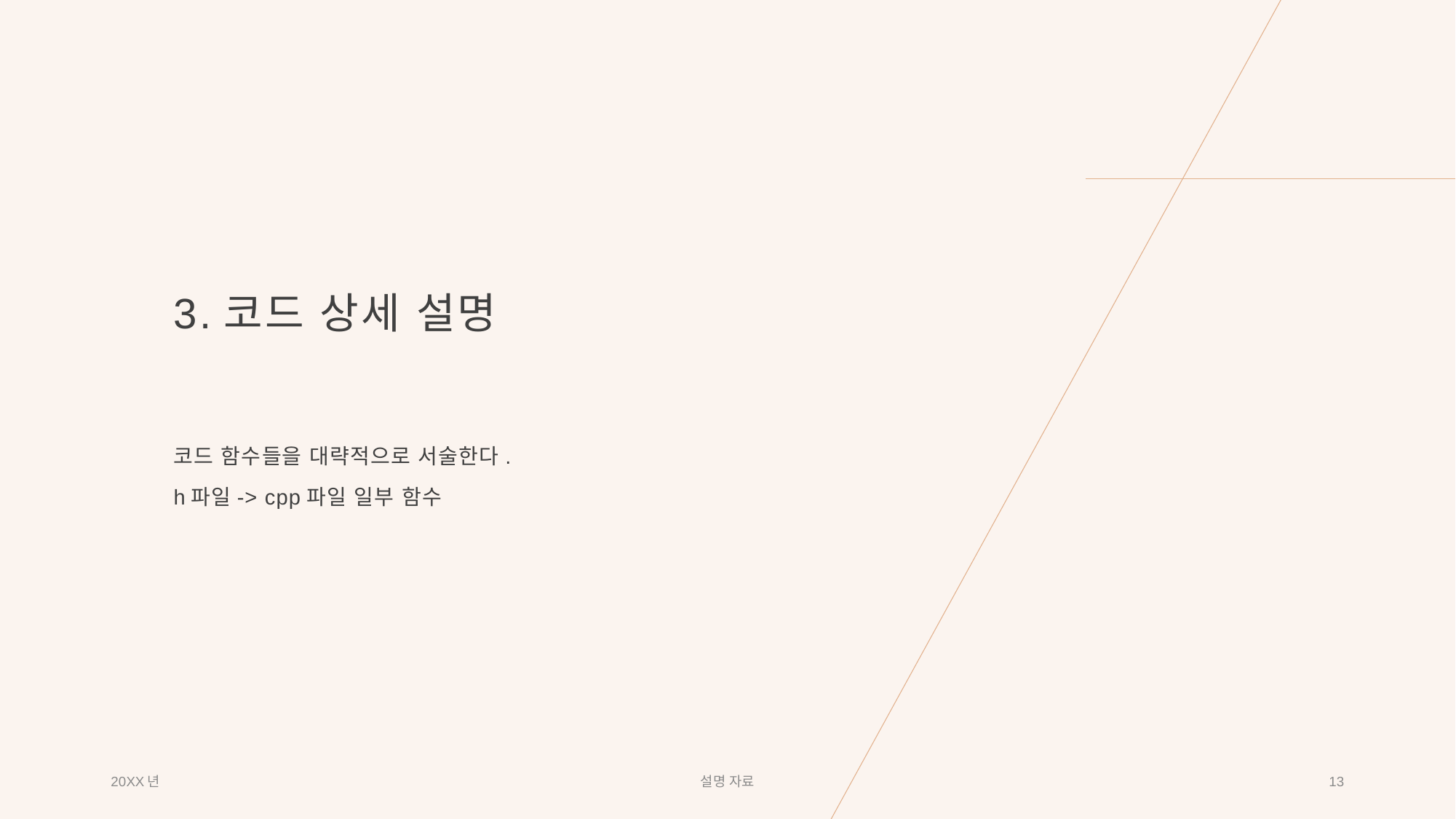

# 3.코드 상세 설명
코드 함수들을 대략적으로 서술한다.
h파일-> cpp파일 일부 함수
20XX년
설명 자료
13